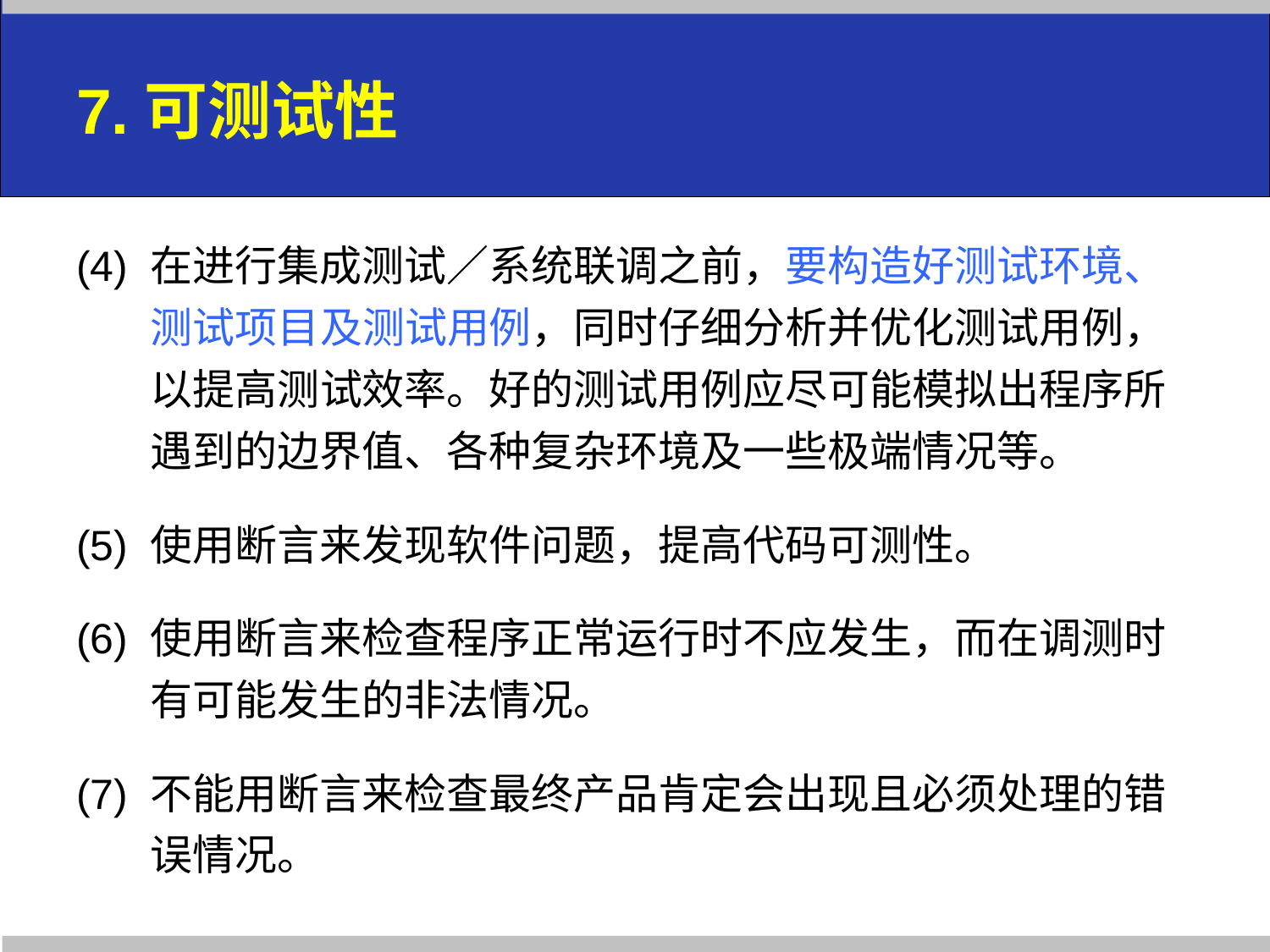

# 7.可测试性
(4) 在进行集成测试／系统联调之前，要构造好测试环境、测试项目及测试用例，同时仔细分析并优化测试用例，以提高测试效率。好的测试用例应尽可能模拟出程序所遇到的边界值、各种复杂环境及一些极端情况等。
(5) 使用断言来发现软件问题，提高代码可测性。
(6) 使用断言来检查程序正常运行时不应发生，而在调测时有可能发生的非法情况。
(7) 不能用断言来检查最终产品肯定会出现且必须处理的错误情况。
693